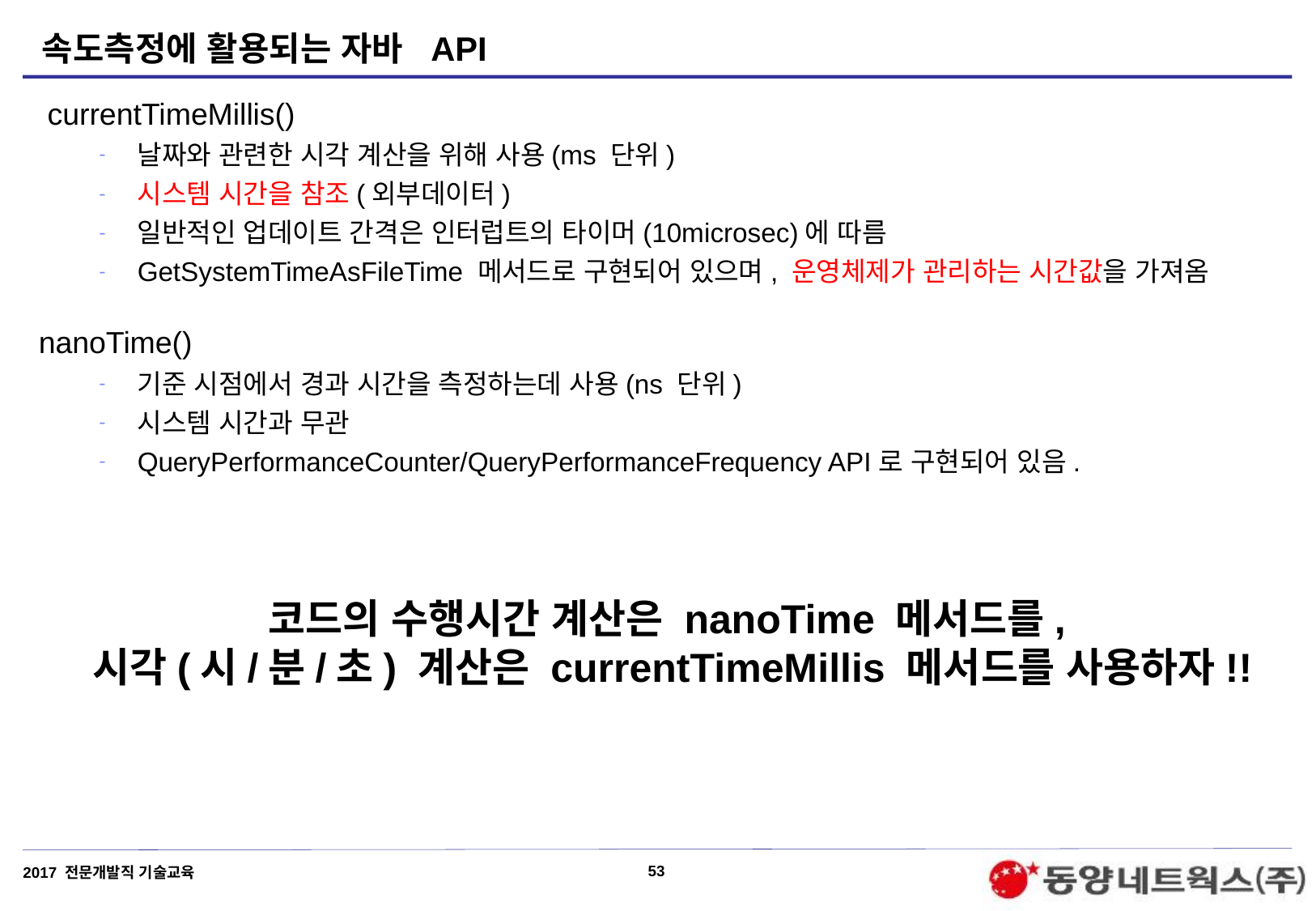

# 속도측정에 활용되는 자바  API
 currentTimeMillis()
날짜와 관련한 시각 계산을 위해 사용(ms 단위)
시스템 시간을 참조(외부데이터)
일반적인 업데이트 간격은 인터럽트의 타이머(10microsec)에 따름
GetSystemTimeAsFileTime 메서드로 구현되어 있으며, 운영체제가 관리하는 시간값을 가져옴

nanoTime()
기준 시점에서 경과 시간을 측정하는데 사용(ns 단위)
시스템 시간과 무관
QueryPerformanceCounter/QueryPerformanceFrequency API로 구현되어 있음.
코드의 수행시간 계산은 nanoTime 메서드를,
시각(시/분/초) 계산은 currentTimeMillis 메서드를 사용하자!!